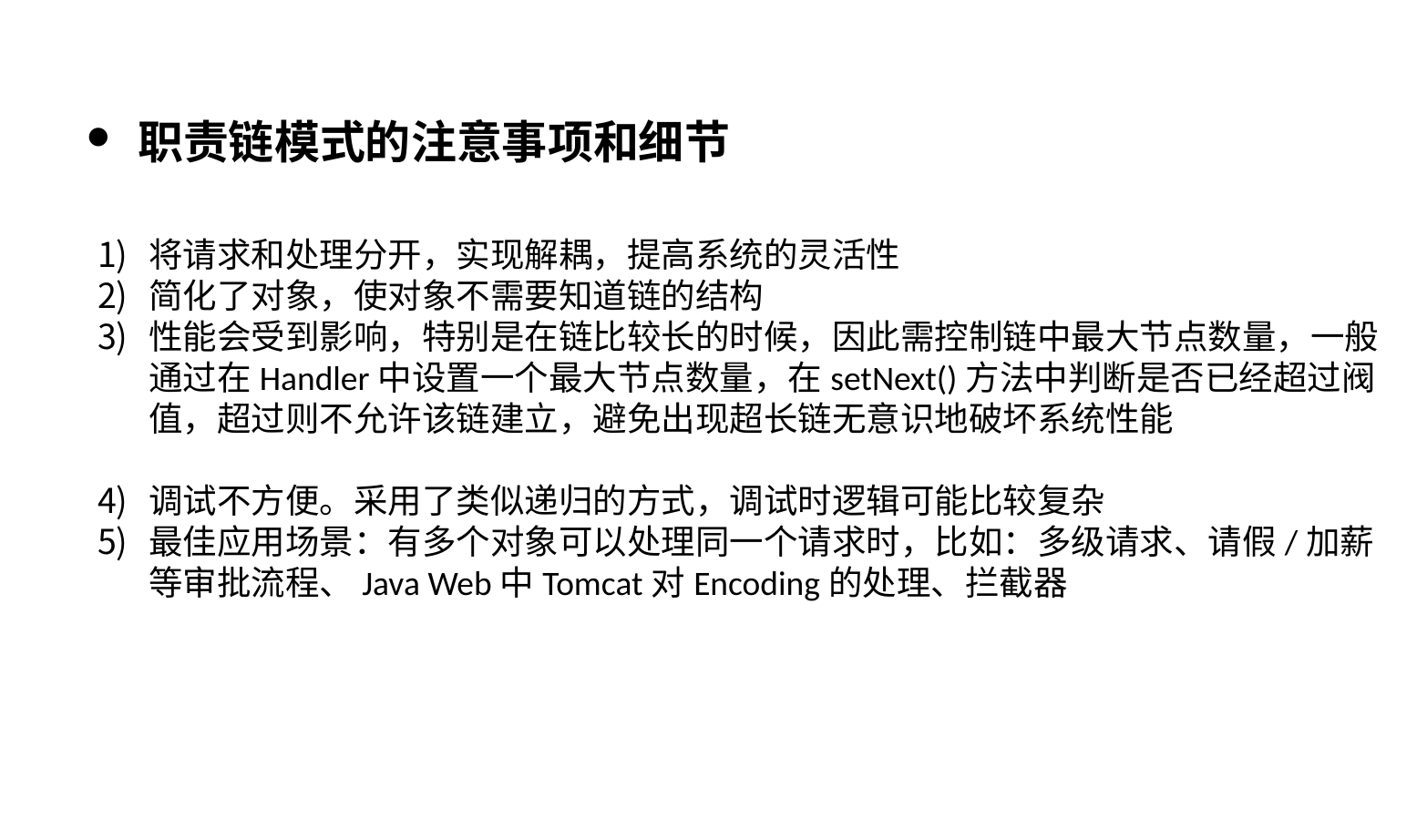

职责链模式的注意事项和细节

将请求和处理分开，实现解耦，提高系统的灵活性
简化了对象，使对象不需要知道链的结构
性能会受到影响，特别是在链比较长的时候，因此需控制链中最大节点数量，一般通过在Handler中设置一个最大节点数量，在setNext()方法中判断是否已经超过阀值，超过则不允许该链建立，避免出现超长链无意识地破坏系统性能

调试不方便。采用了类似递归的方式，调试时逻辑可能比较复杂
最佳应用场景：有多个对象可以处理同一个请求时，比如：多级请求、请假/加薪等审批流程、Java Web中Tomcat对Encoding的处理、拦截器